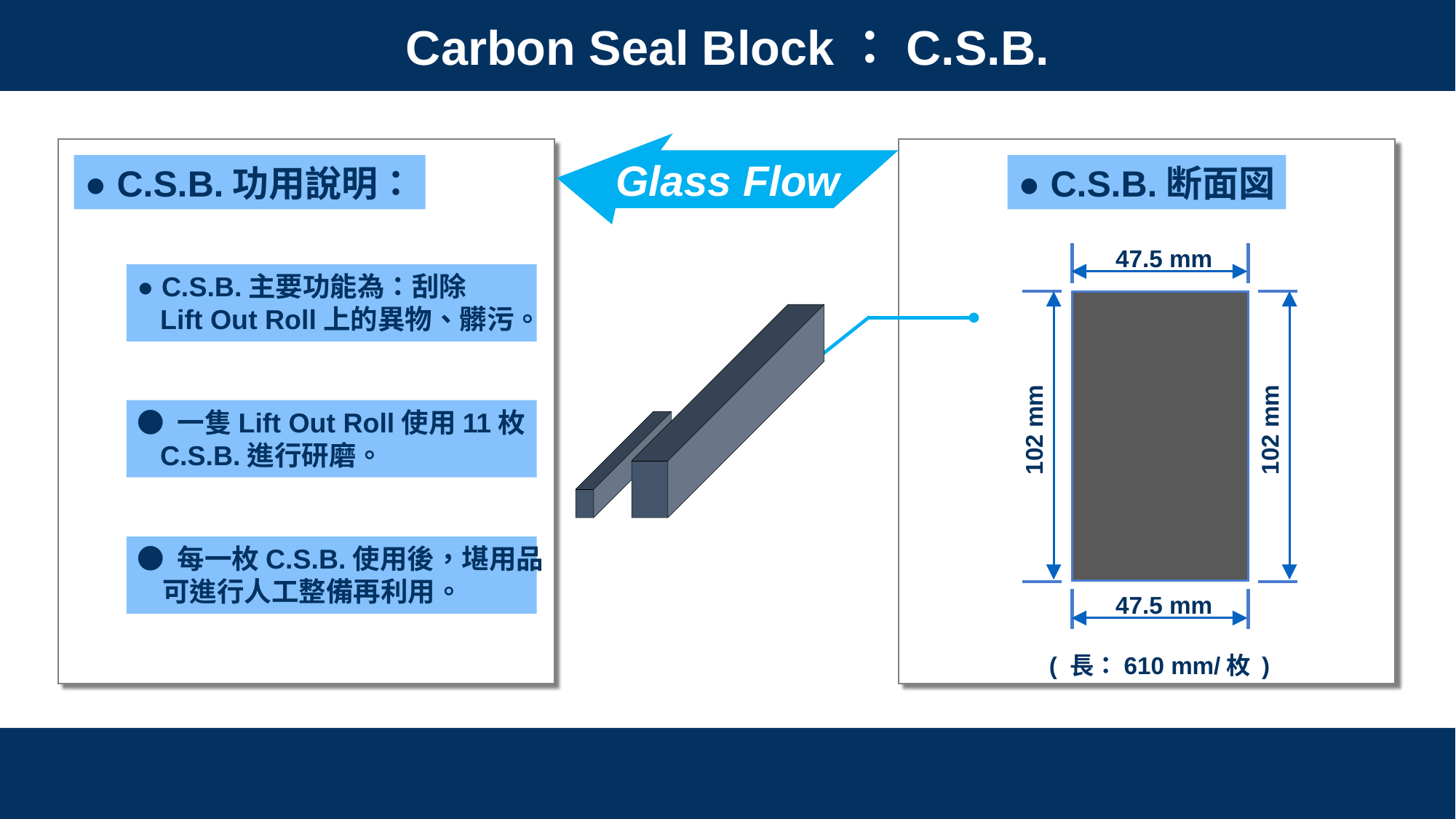

Carbon Seal Block：C.S.B.
Glass Flow

● C.S.B.功用說明：
● C.S.B.断面図
47.5 mm
● C.S.B.主要功能為：刮除
   Lift Out Roll上的異物、髒污。

● 一隻Lift Out Roll使用11枚
   C.S.B.進行研磨。
102 mm
102 mm

● 每一枚C.S.B.使用後，堪用品
   可進行人工整備再利用。
47.5 mm
( 長：610 mm/枚 )